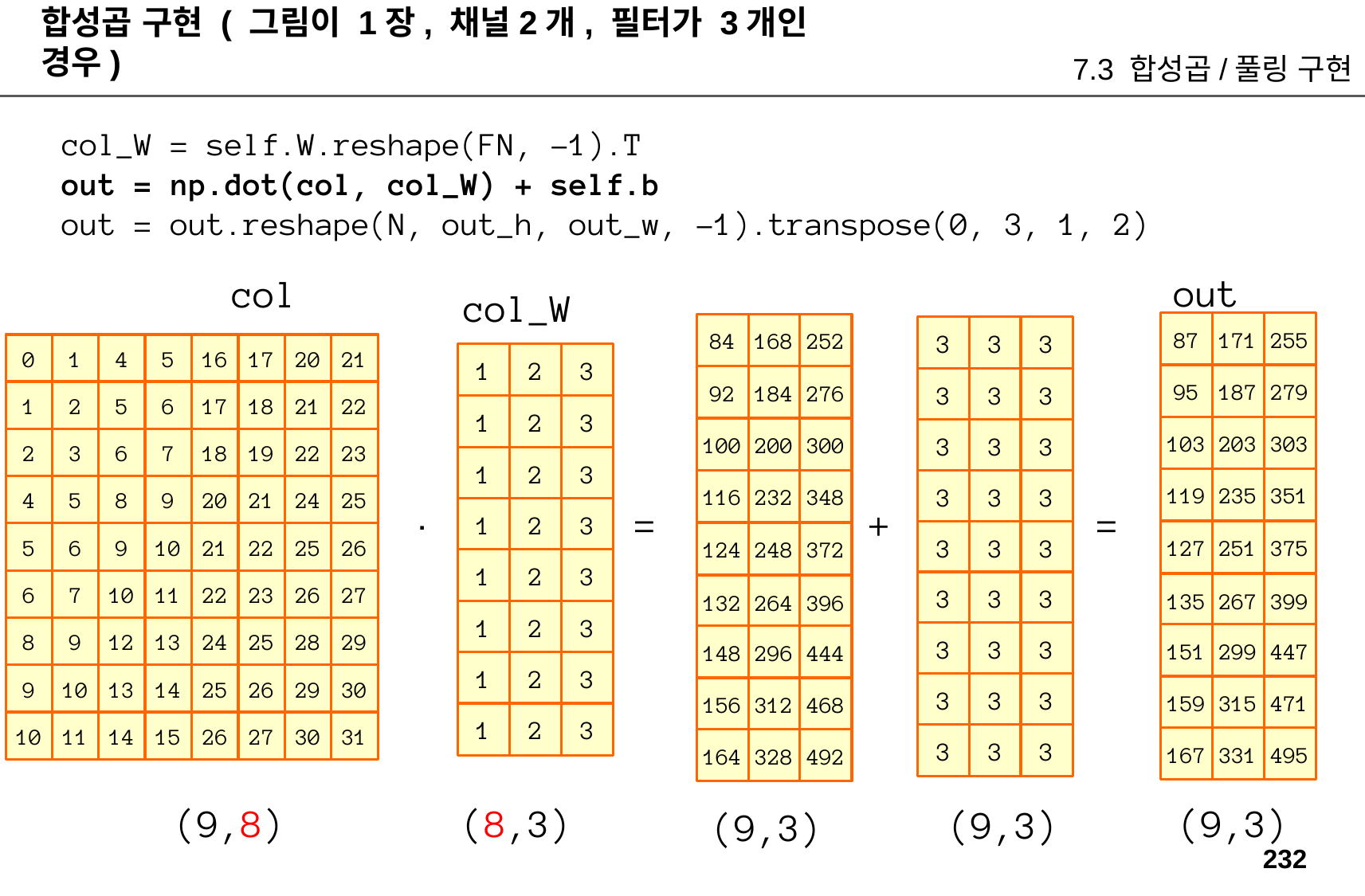

합성곱 구현 ( 그림이 1장, 채널2개, 필터가 3개인 경우)
7.3 합성곱/풀링 구현
col_W = self.W.reshape(FN, -1).T
out = np.dot(col, col_W) + self.b
out = out.reshape(N, out_h, out_w, -1).transpose(0, 3, 1, 2)
out
col
col_W
87
171
255
84
168
252
3
3
3
0
1
4
5
16
17
20
21
1
2
3
95
187
279
92
184
276
3
3
3
1
2
5
6
17
18
21
22
1
2
3
103
203
303
100
200
300
3
3
3
2
3
6
7
18
19
22
23
1
2
3
119
235
351
116
232
348
3
3
3
4
5
8
9
20
21
24
25
.
=
=
+
1
2
3
3
3
3
127
251
375
124
248
372
5
6
9
10
21
22
25
26
1
2
3
6
7
10
11
22
23
26
27
3
3
3
135
267
399
132
264
396
1
2
3
8
9
12
13
24
25
28
29
3
3
3
151
299
447
148
296
444
1
2
3
9
10
13
14
25
26
29
30
3
3
3
159
315
471
156
312
468
1
2
3
10
11
14
15
26
27
30
31
3
3
3
167
331
495
164
328
492
(9,8)
(8,3)
(9,3)
(9,3)
(9,3)